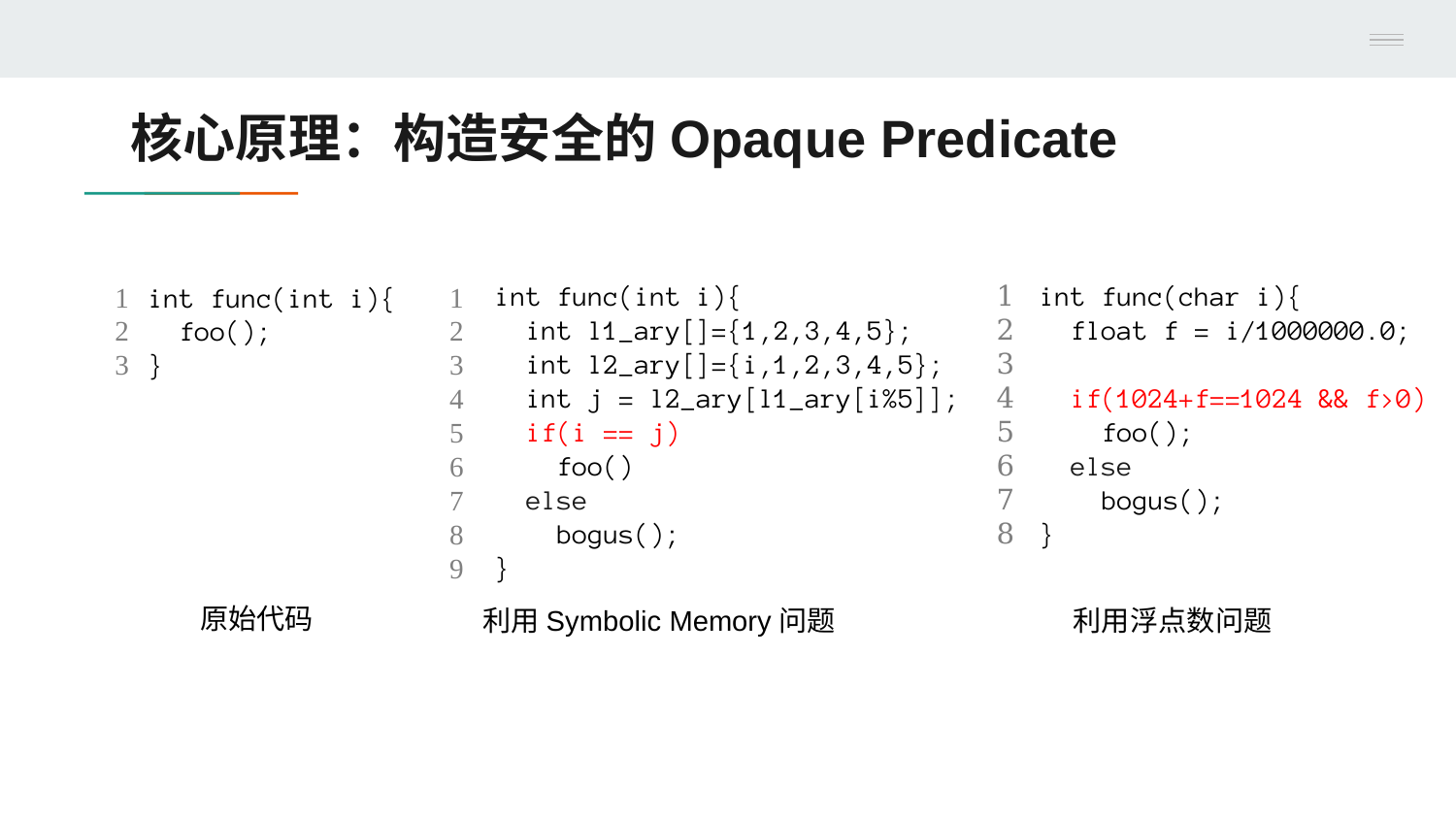

# 核心原理：构造安全的Opaque Predicate
int func(int i){
  int l1_ary[]={1,2,3,4,5};
  int l2_ary[]={i,1,2,3,4,5};
  int j = l2_ary[l1_ary[i%5]];
  if(i == j)
    foo()
  else
    bogus();
}
1
2
3
4
5
6
7
8
9
1
2
3
4
5
6
7
8
int func(char i){
  float f = i/1000000.0;

  if(1024+f==1024 && f>0)
    foo();
  else
    bogus();
}
1
2
3
int func(int i){
  foo();
}
原始代码
利用Symbolic Memory问题
利用浮点数问题